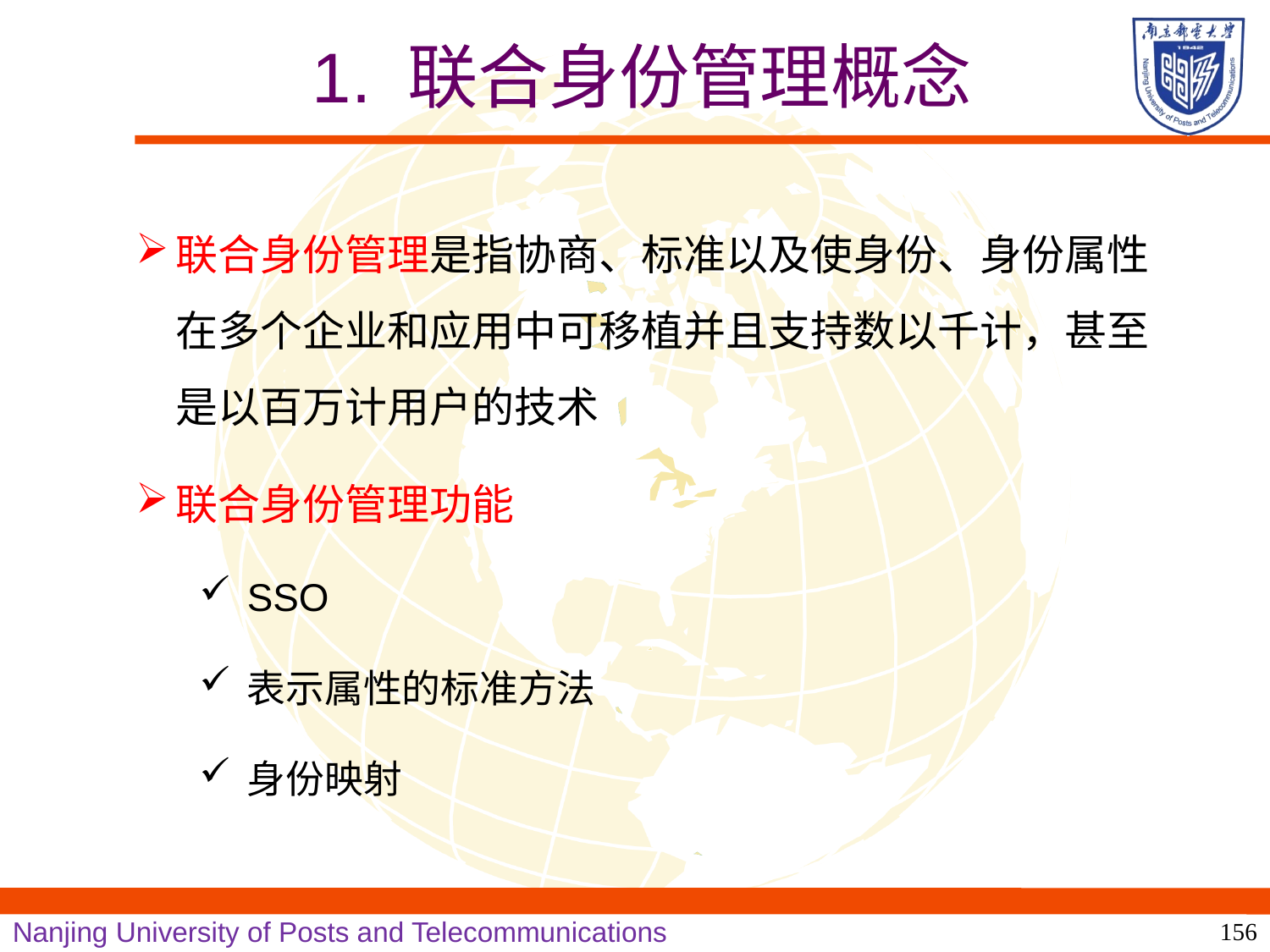

# 1. 联合身份管理概念
联合身份管理是指协商、标准以及使身份、身份属性在多个企业和应用中可移植并且支持数以千计，甚至是以百万计用户的技术
联合身份管理功能
SSO
表示属性的标准方法
身份映射
156